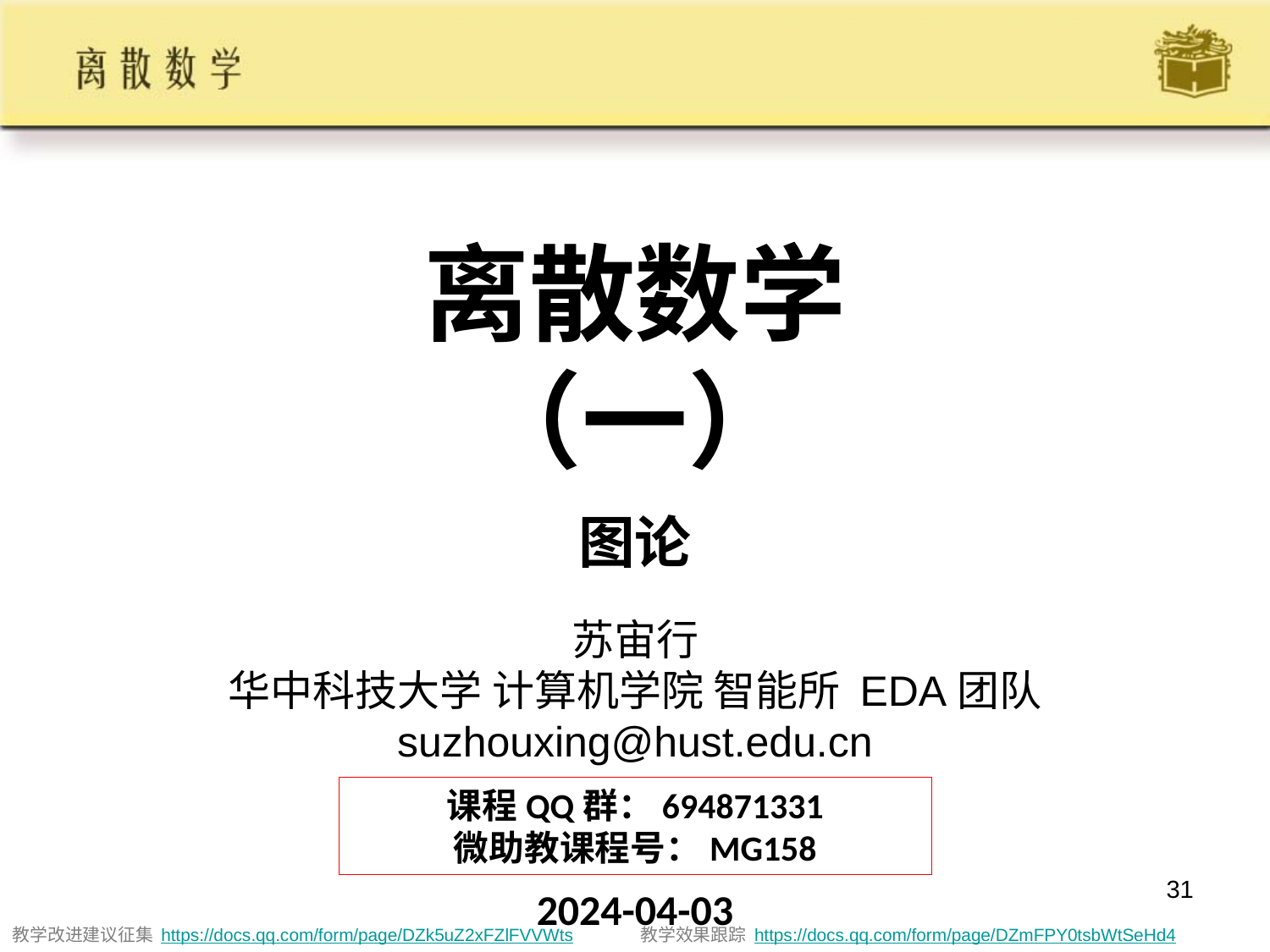

# 离散数学 （一）
⋂⋃⊆⊂⊄⊇⊃⊅∈∉ℵØ
⊙⊖⊗⊕⇒⇔↔←→¬￢∧∨∀∃∄
≡=≠≈≅≥≤≮≯−±×÷−⌈⌉⌊⌋
∠∟°º⊥∥≅〜Δπ∝∞≪≫∑∏
Αα Ββ Γγ Δδ Εε  ζ Ηη Θθ Ιι Κκ Λλ Μμ  Ｎ Ξξ Οο Ππ Ρρ Σσ Ττ Υυ Φφ Χχ Ψψ Ωω
图论
苏宙行
华中科技大学 计算机学院 智能所 EDA团队
suzhouxing@hust.edu.cn
课程QQ群：694871331
微助教课程号：MG158
31
2024-04-03
教学改进建议征集 https://docs.qq.com/form/page/DZk5uZ2xFZlFVVWts             教学效果跟踪 https://docs.qq.com/form/page/DZmFPY0tsbWtSeHd4